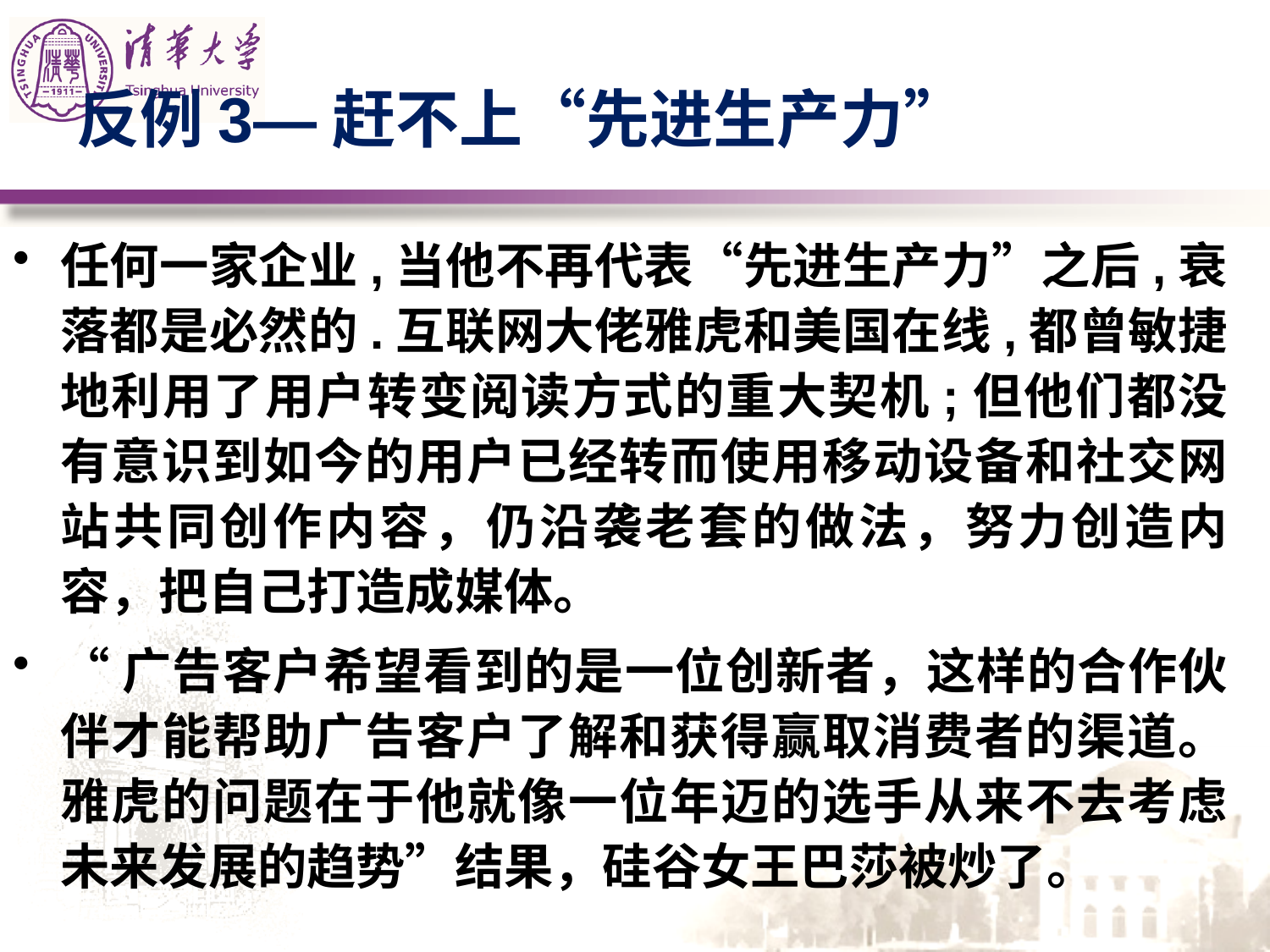

# 反例3—赶不上“先进生产力”
任何一家企业,当他不再代表“先进生产力”之后,衰落都是必然的.互联网大佬雅虎和美国在线,都曾敏捷地利用了用户转变阅读方式的重大契机;但他们都没有意识到如今的用户已经转而使用移动设备和社交网站共同创作内容，仍沿袭老套的做法，努力创造内容，把自己打造成媒体。
“广告客户希望看到的是一位创新者，这样的合作伙伴才能帮助广告客户了解和获得赢取消费者的渠道。雅虎的问题在于他就像一位年迈的选手从来不去考虑未来发展的趋势”结果，硅谷女王巴莎被炒了。